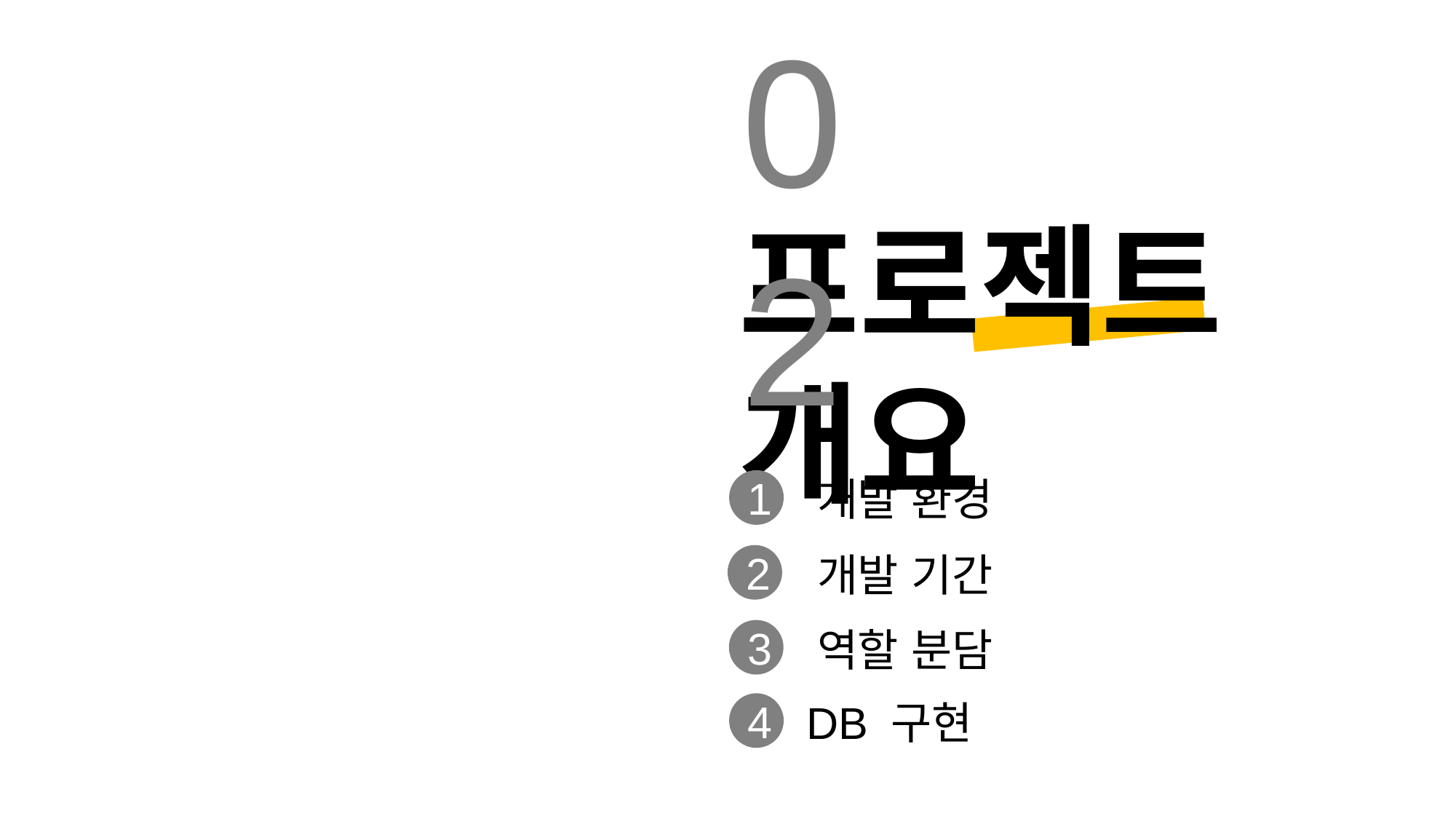

02
프로젝트 개요

 개발 환경

 개발 기간

 역할 분담

 DB 구현
1
2
3
4